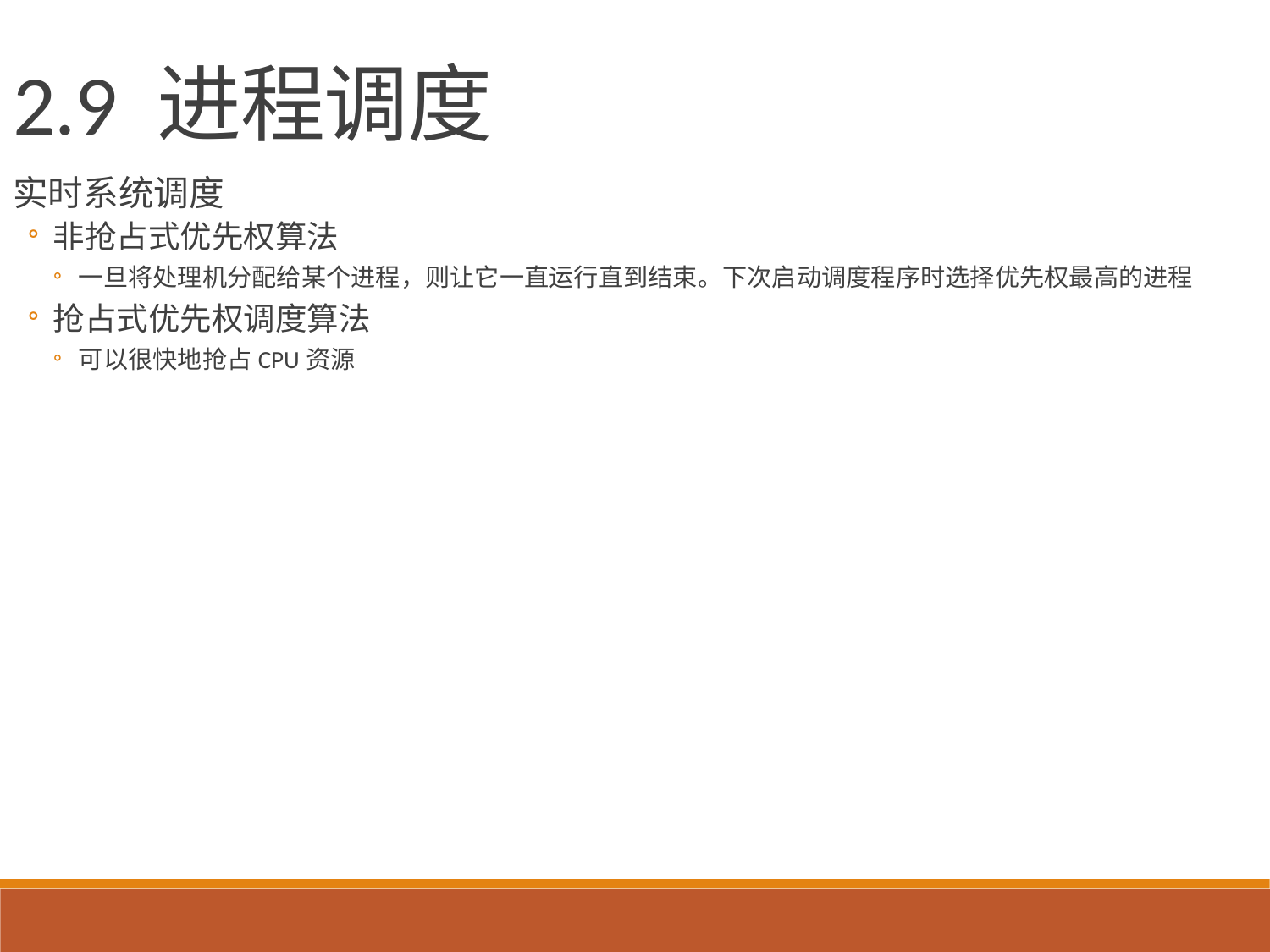

2.9 进程调度
实时系统调度
非抢占式优先权算法
一旦将处理机分配给某个进程，则让它一直运行直到结束。下次启动调度程序时选择优先权最高的进程
抢占式优先权调度算法
可以很快地抢占CPU资源